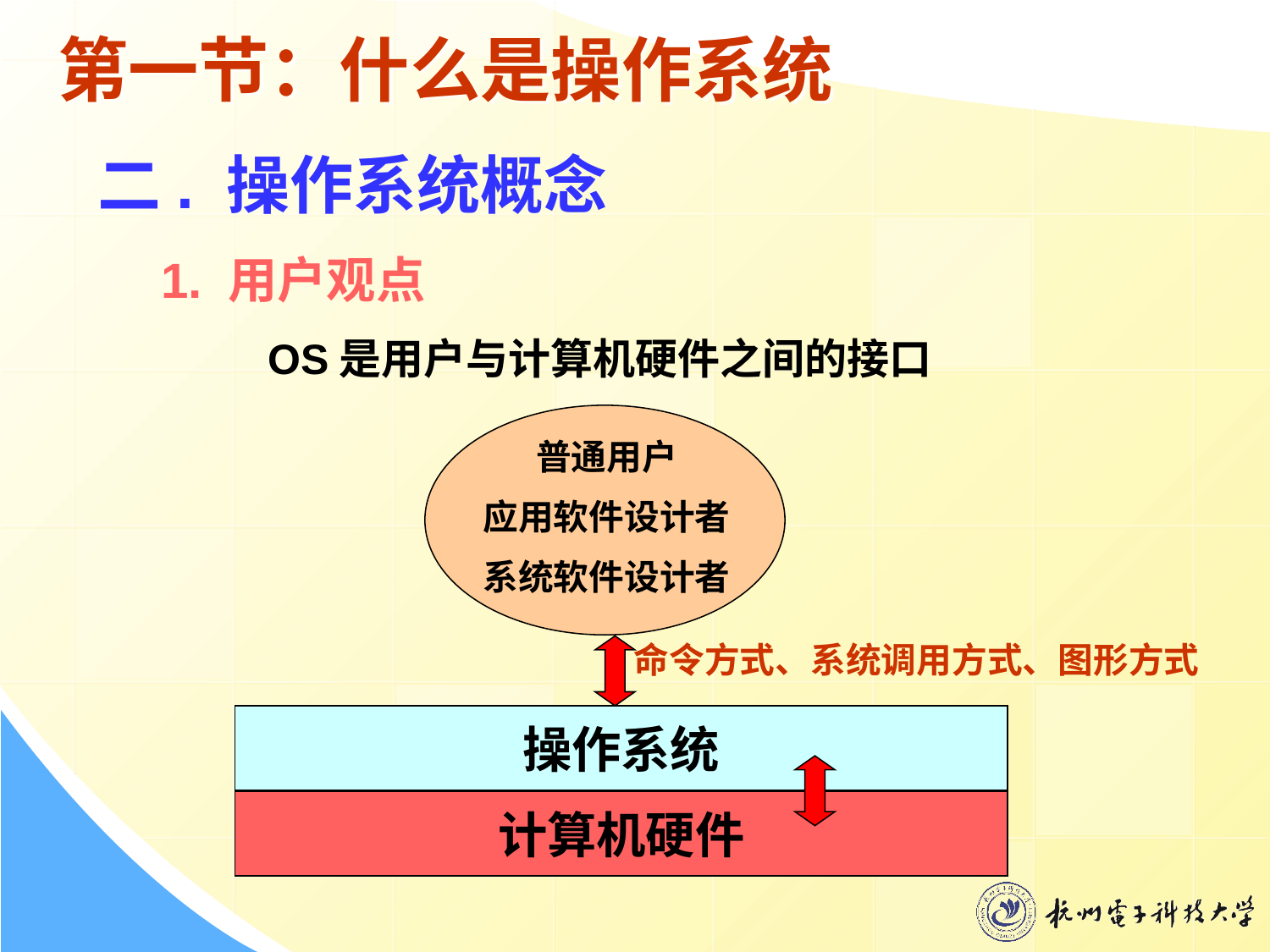

# 第一节：什么是操作系统
二. 操作系统概念
1. 用户观点
         OS是用户与计算机硬件之间的接口

普通用户
应用软件设计者
系统软件设计者

命令方式、系统调用方式、图形方式

操作系统

计算机硬件